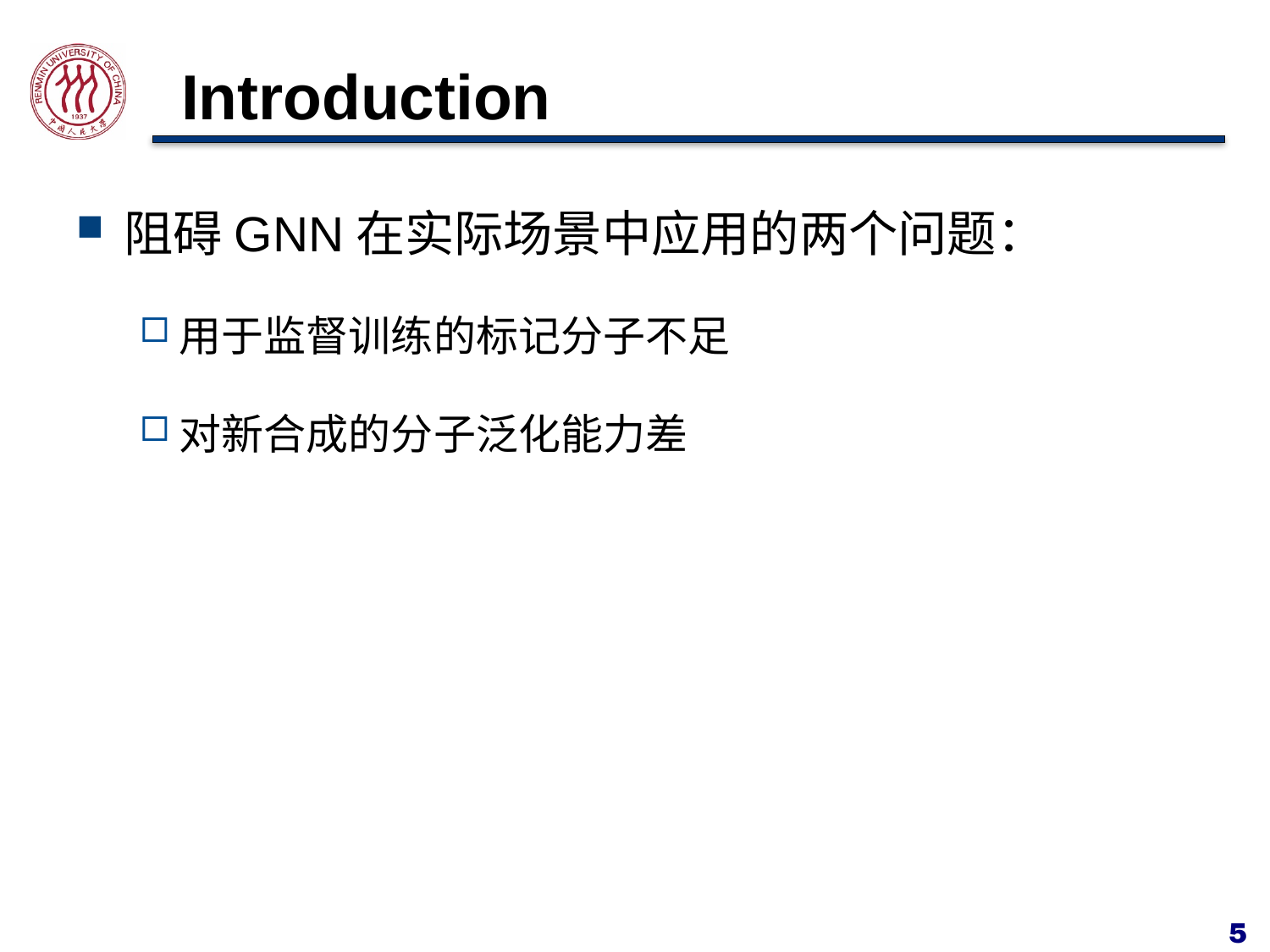

# Introduction
阻碍GNN在实际场景中应用的两个问题：
用于监督训练的标记分子不足
对新合成的分子泛化能力差